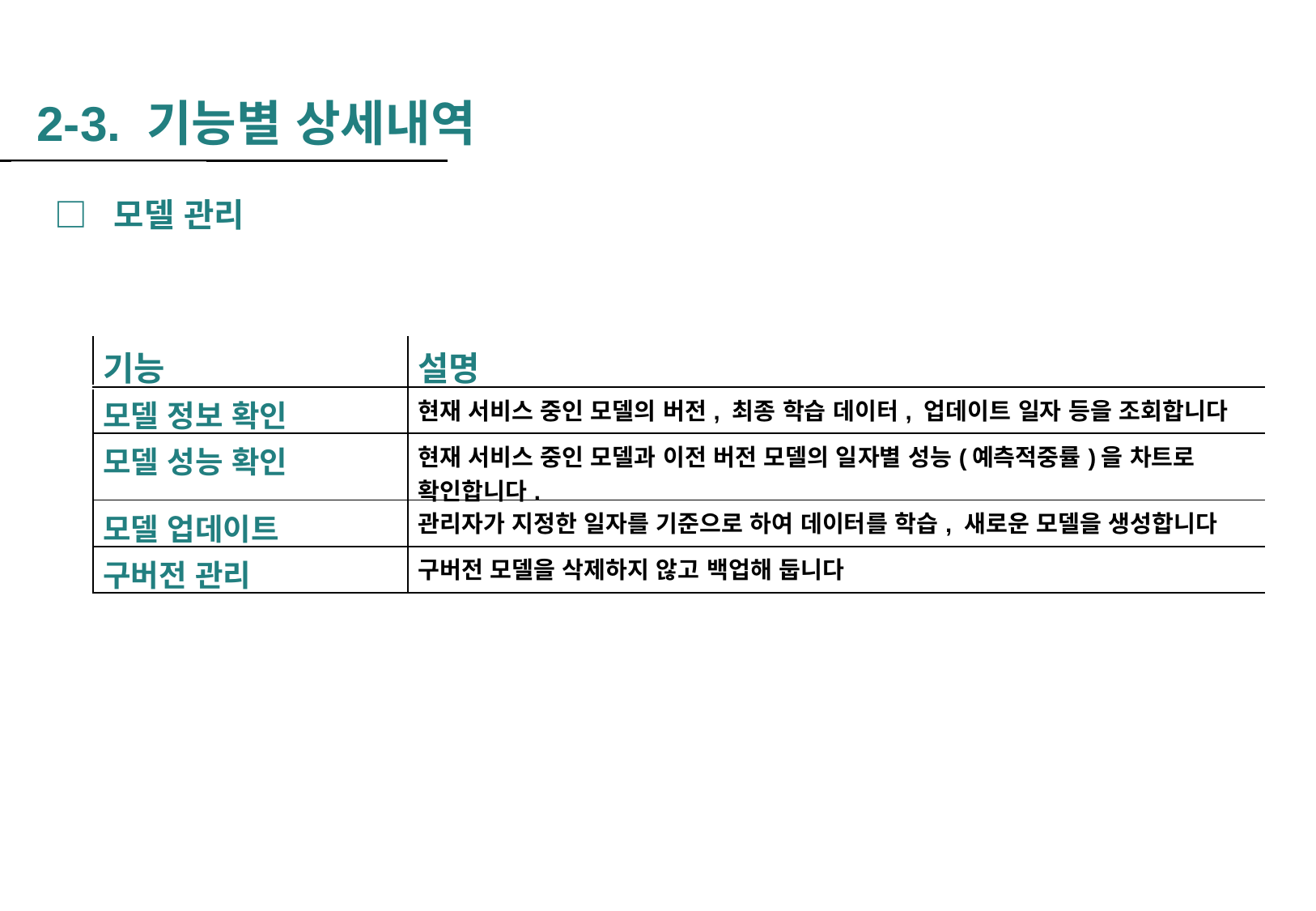

2-3. 기능별 상세내역

□  모델 관리
|  | 기능 | 설명 |
| --- | --- | --- |
|  | 모델 정보 확인 | 현재 서비스 중인 모델의 버전, 최종 학습 데이터, 업데이트 일자 등을 조회합니다 |
|  | 모델 성능 확인 | 현재 서비스 중인 모델과 이전 버전 모델의 일자별 성능(예측적중률)을 차트로 확인합니다. |
|  | 모델 업데이트 | 관리자가 지정한 일자를 기준으로 하여 데이터를 학습, 새로운 모델을 생성합니다 |
|  | 구버전 관리 | 구버전 모델을 삭제하지 않고 백업해 둡니다 |